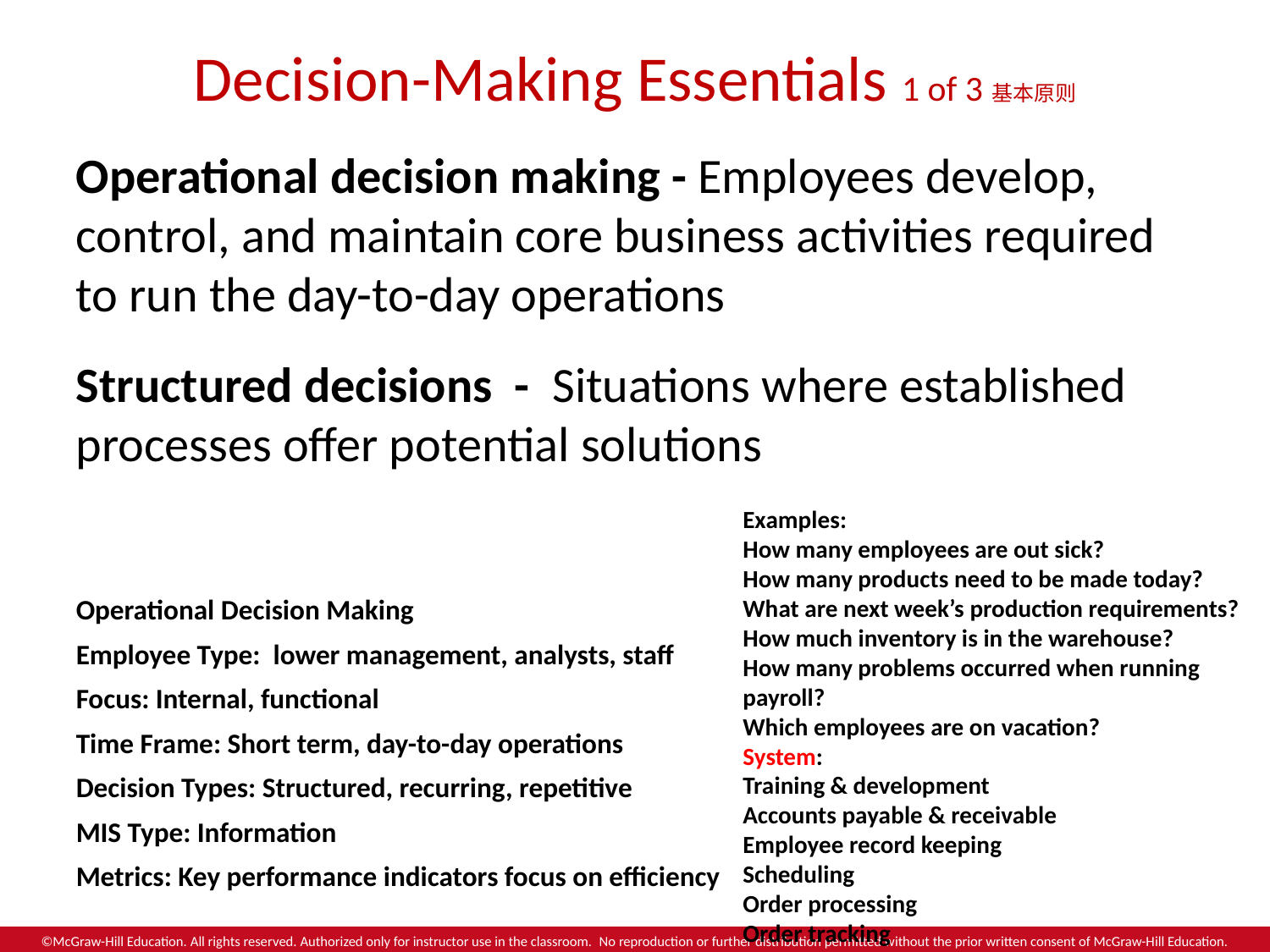

# Decision-Making Essentials 1 of 3基本原则
Operational decision making - Employees develop, control, and maintain core business activities required to run the day-to-day operations
Structured decisions  -  Situations where established processes offer potential solutions

Operational Decision Making
Employee Type:  lower management, analysts, staff
Focus: Internal, functional
Time Frame: Short term, day-to-day operations
Decision Types: Structured, recurring, repetitive
MIS Type: Information
Metrics: Key performance indicators focus on efficiency

Examples:
How many employees are out sick?
How many products need to be made today?
What are next week’s production requirements?
How much inventory is in the warehouse?
How many problems occurred when running payroll?
Which employees are on vacation?
System:
Training & development
Accounts payable & receivable
Employee record keeping
Scheduling
Order processing
Order tracking